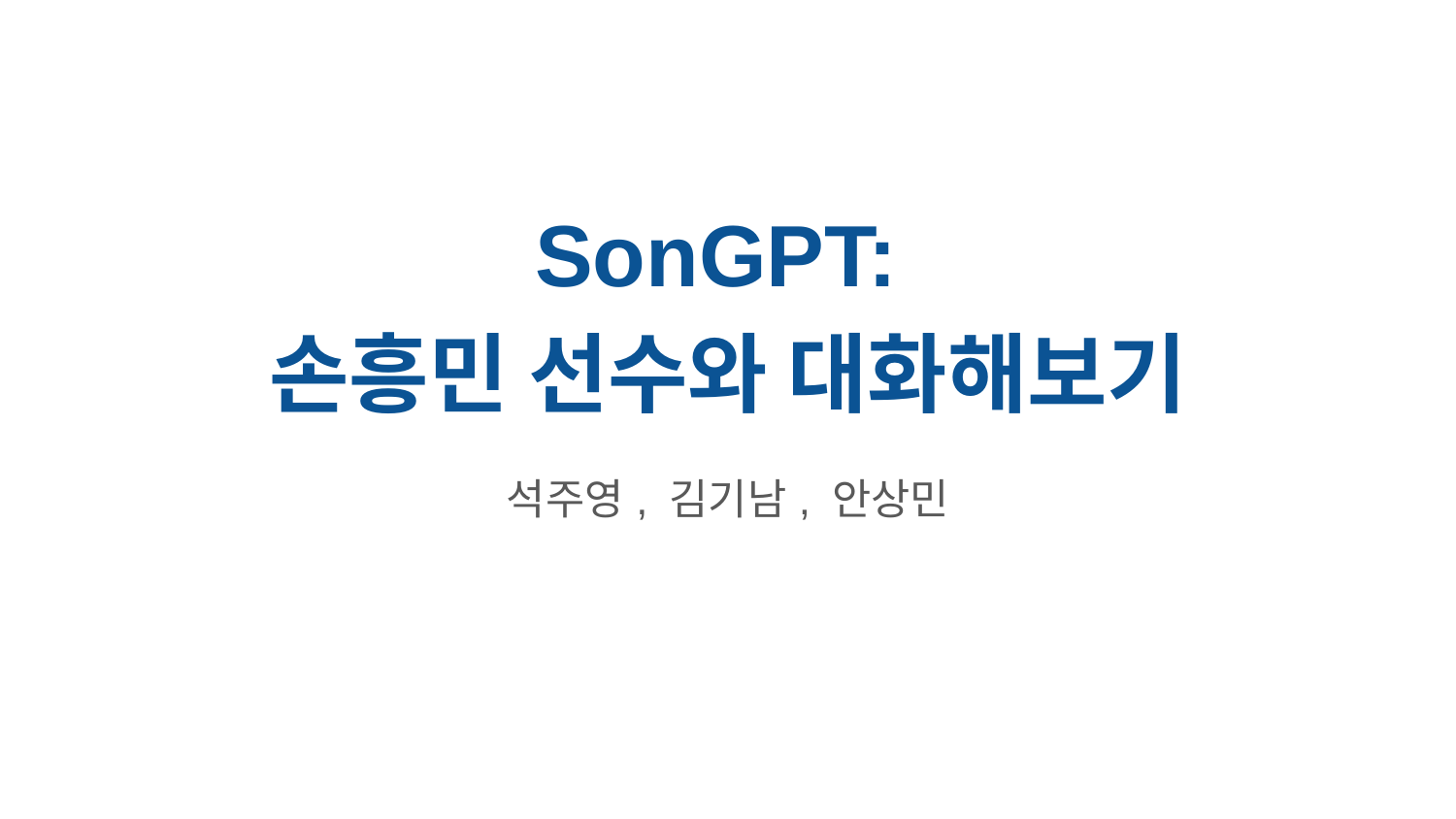

# SonGPT: 손흥민 선수와 대화해보기
석주영, 김기남, 안상민